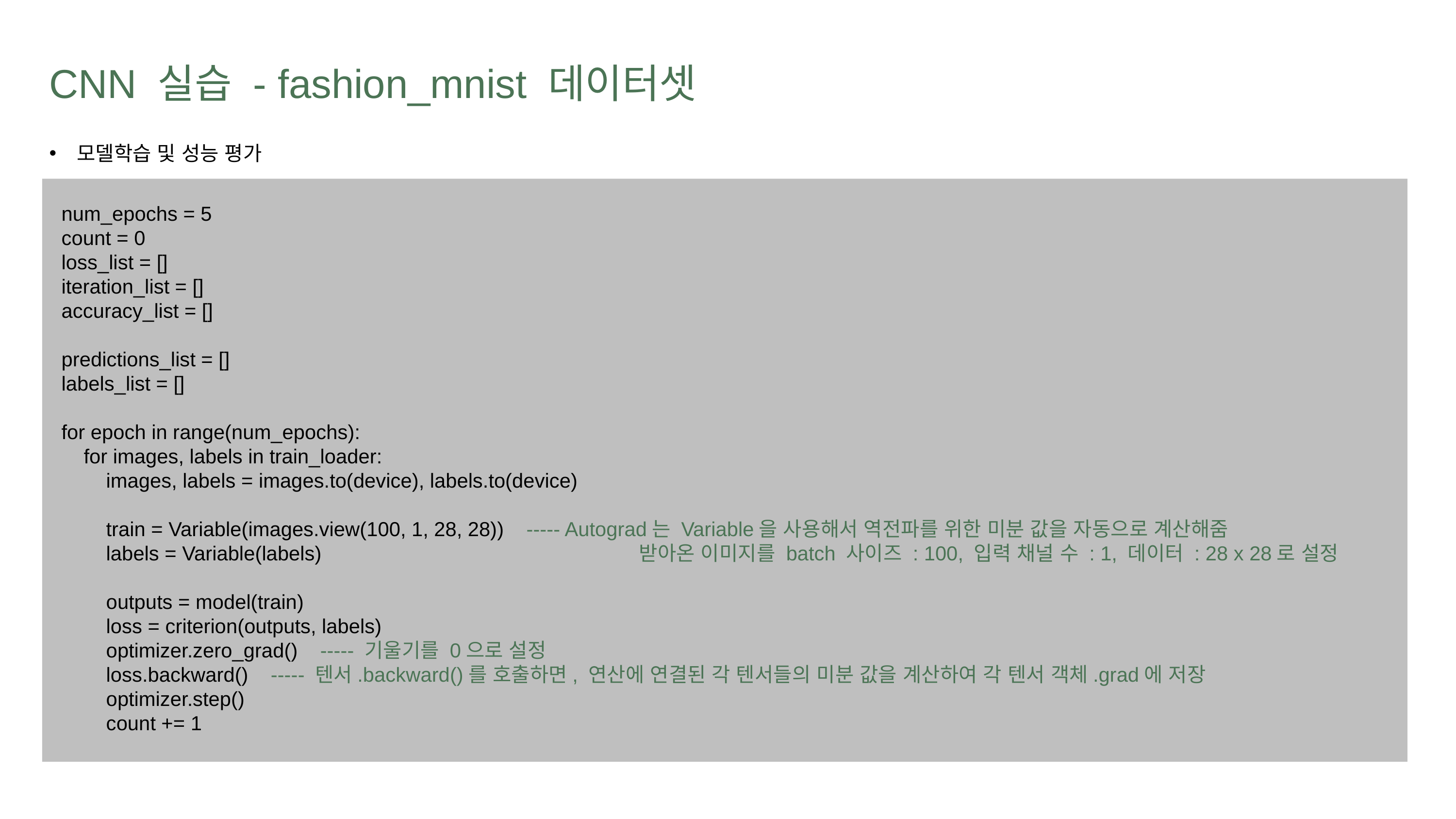

CNN 실습 - fashion_mnist 데이터셋
모델학습 및 성능 평가

num_epochs = 5
count = 0
loss_list = []
iteration_list = []
accuracy_list = []

predictions_list = []
labels_list = []

for epoch in range(num_epochs):
    for images, labels in train_loader:
        images, labels = images.to(device), labels.to(device)

        train = Variable(images.view(100, 1, 28, 28))    ----- Autograd는 Variable을 사용해서 역전파를 위한 미분 값을 자동으로 계산해줌
        labels = Variable(labels)                                                        받아온 이미지를 batch 사이즈 : 100, 입력 채널 수 : 1, 데이터 : 28 x 28로 설정

        outputs = model(train)
        loss = criterion(outputs, labels)
        optimizer.zero_grad()    ----- 기울기를 0으로 설정
        loss.backward()    ----- 텐서.backward()를 호출하면, 연산에 연결된 각 텐서들의 미분 값을 계산하여 각 텐서 객체.grad에 저장
        optimizer.step()
        count += 1